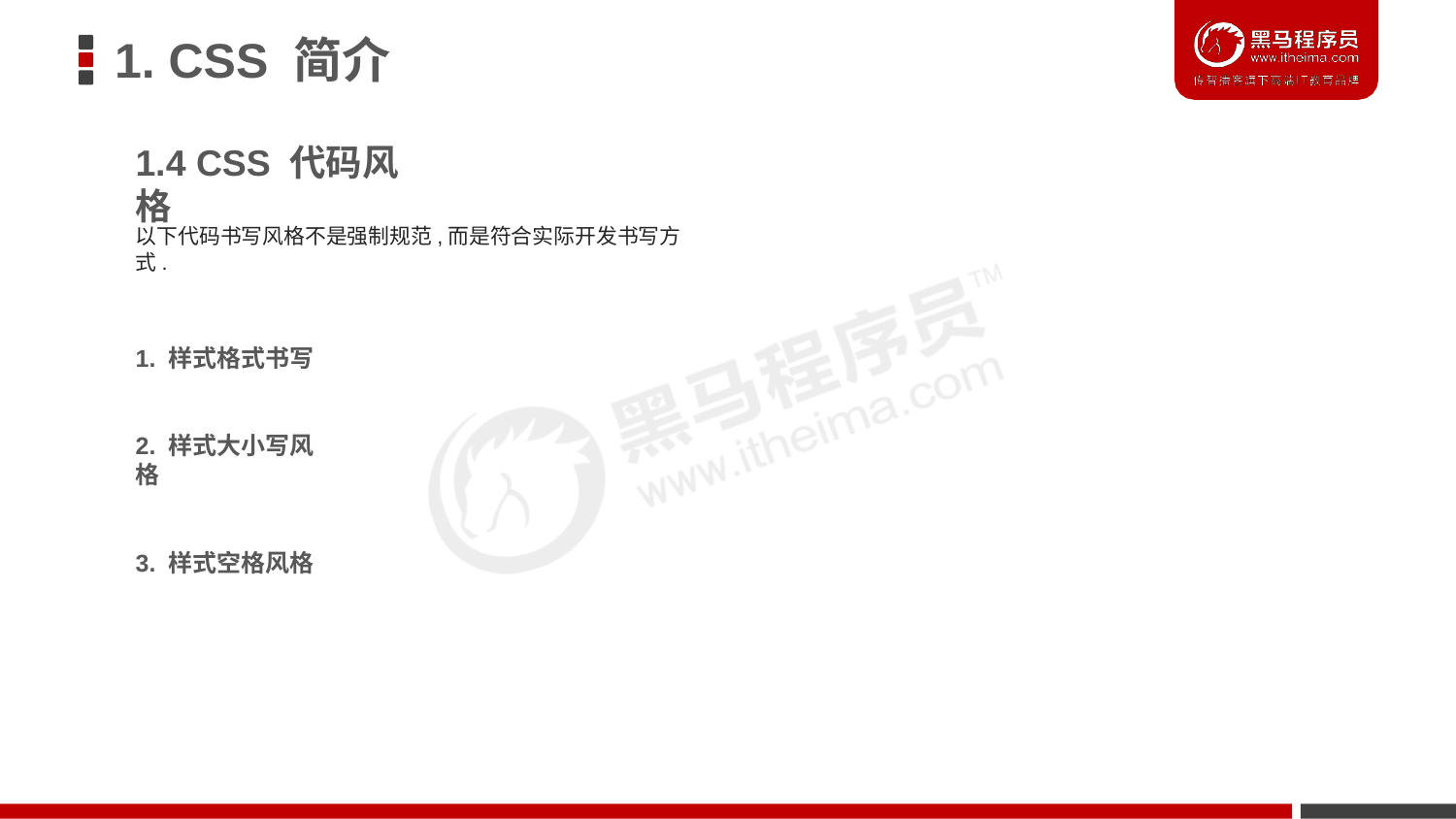

# 1. CSS 简介
1.4 CSS 代码风格

以下代码书写风格不是强制规范,而是符合实际开发书写方式.
1. 样式格式书写

2. 样式大小写风格

3. 样式空格风格